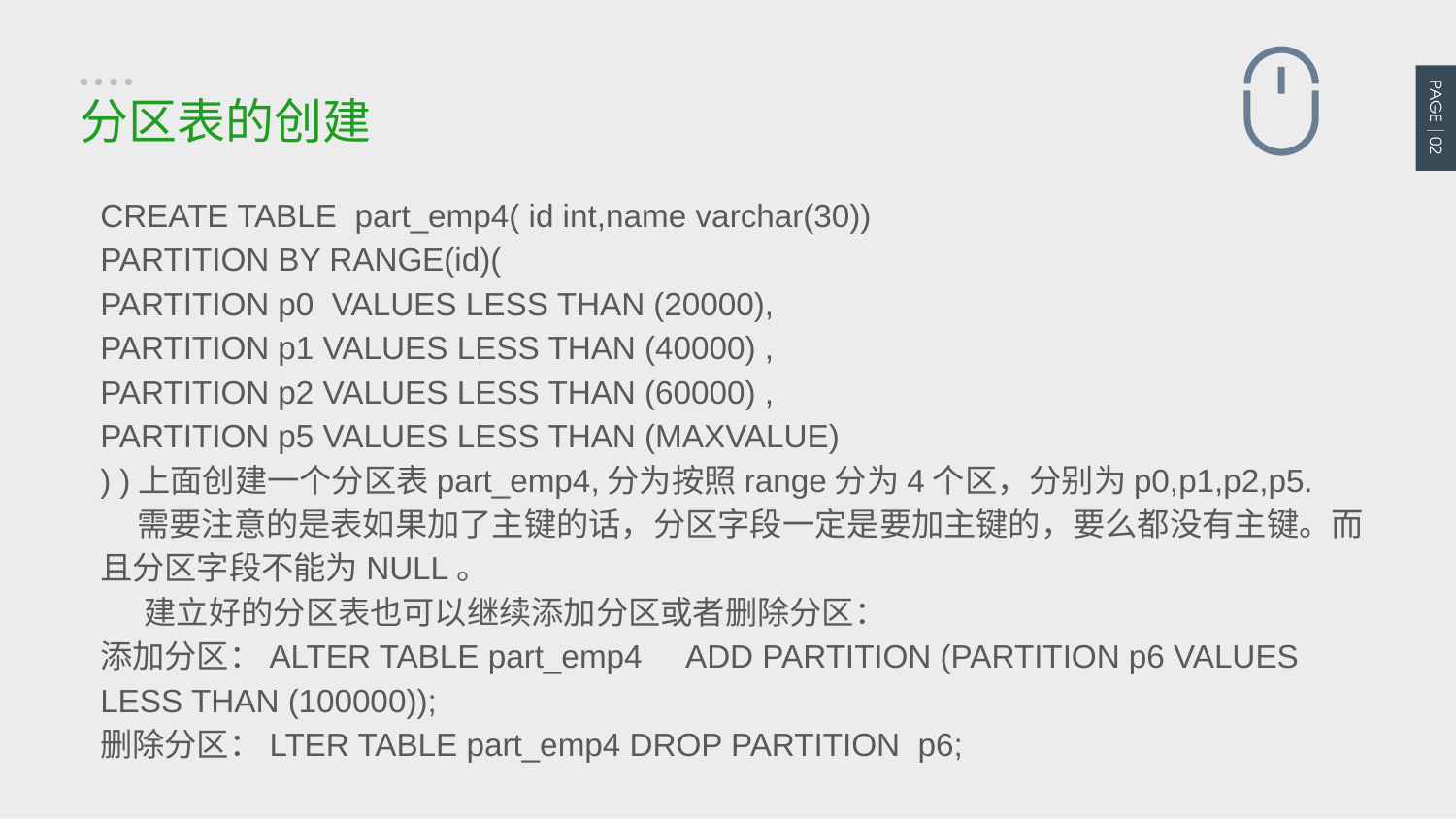

PAGE   02
分区表的创建

CREATE TABLE  part_emp4( id int,name varchar(30))
PARTITION BY RANGE(id)(
PARTITION p0  VALUES LESS THAN (20000),
PARTITION p1 VALUES LESS THAN (40000) ,
PARTITION p2 VALUES LESS THAN (60000) ,
PARTITION p5 VALUES LESS THAN (MAXVALUE)
) )上面创建一个分区表part_emp4,分为按照range分为4个区，分别为p0,p1,p2,p5.
    需要注意的是表如果加了主键的话，分区字段一定是要加主键的，要么都没有主键。而且分区字段不能为NULL。
     建立好的分区表也可以继续添加分区或者删除分区：
添加分区：ALTER TABLE part_emp4     ADD PARTITION (PARTITION p6 VALUES LESS THAN (100000));
删除分区：LTER TABLE part_emp4 DROP PARTITION  p6;